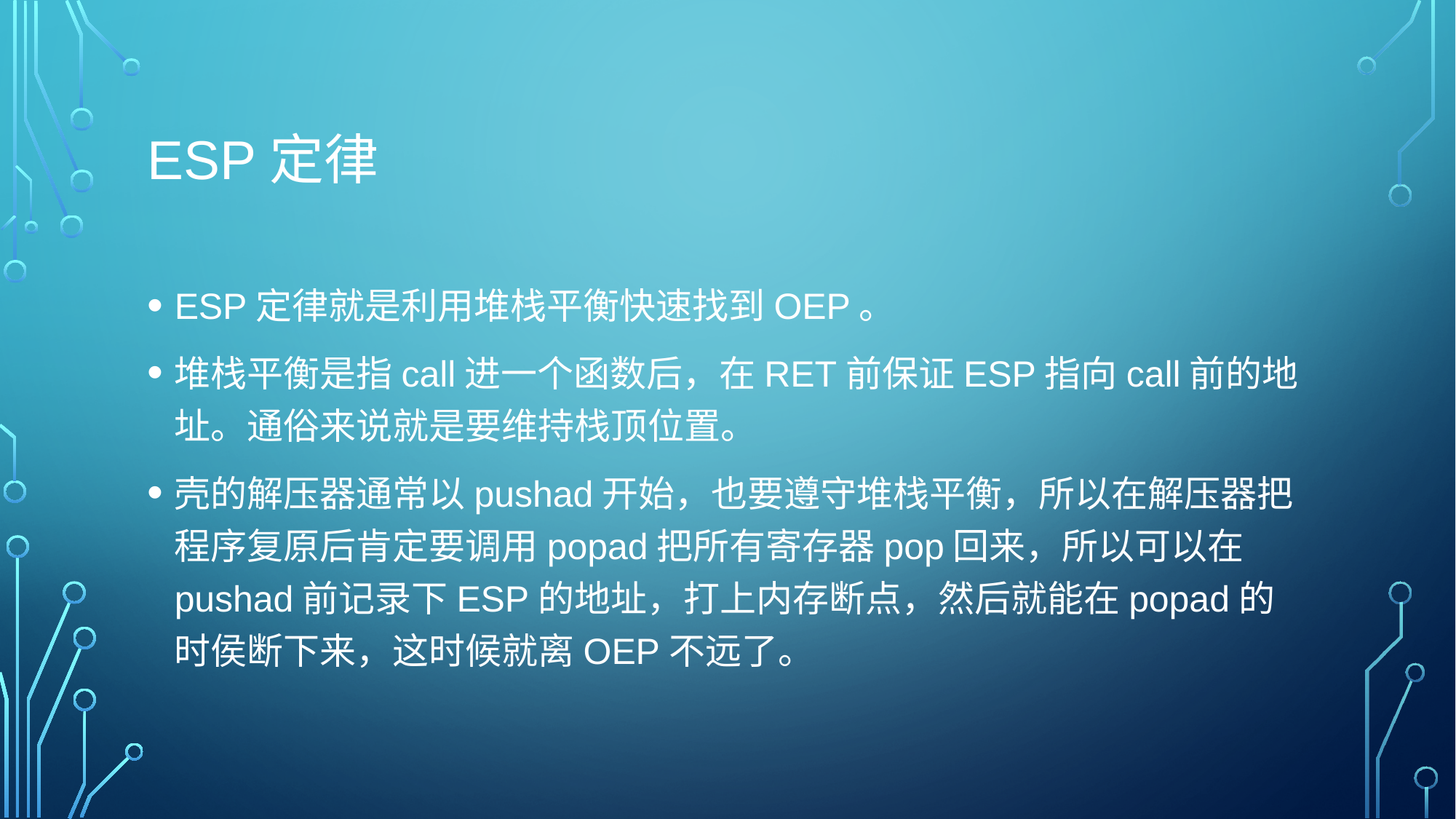

# ESP定律
ESP定律就是利用堆栈平衡快速找到OEP。
堆栈平衡是指call进一个函数后，在RET前保证ESP指向call前的地址。通俗来说就是要维持栈顶位置。
壳的解压器通常以pushad开始，也要遵守堆栈平衡，所以在解压器把程序复原后肯定要调用popad把所有寄存器pop回来，所以可以在pushad前记录下ESP的地址，打上内存断点，然后就能在popad的时侯断下来，这时候就离OEP不远了。